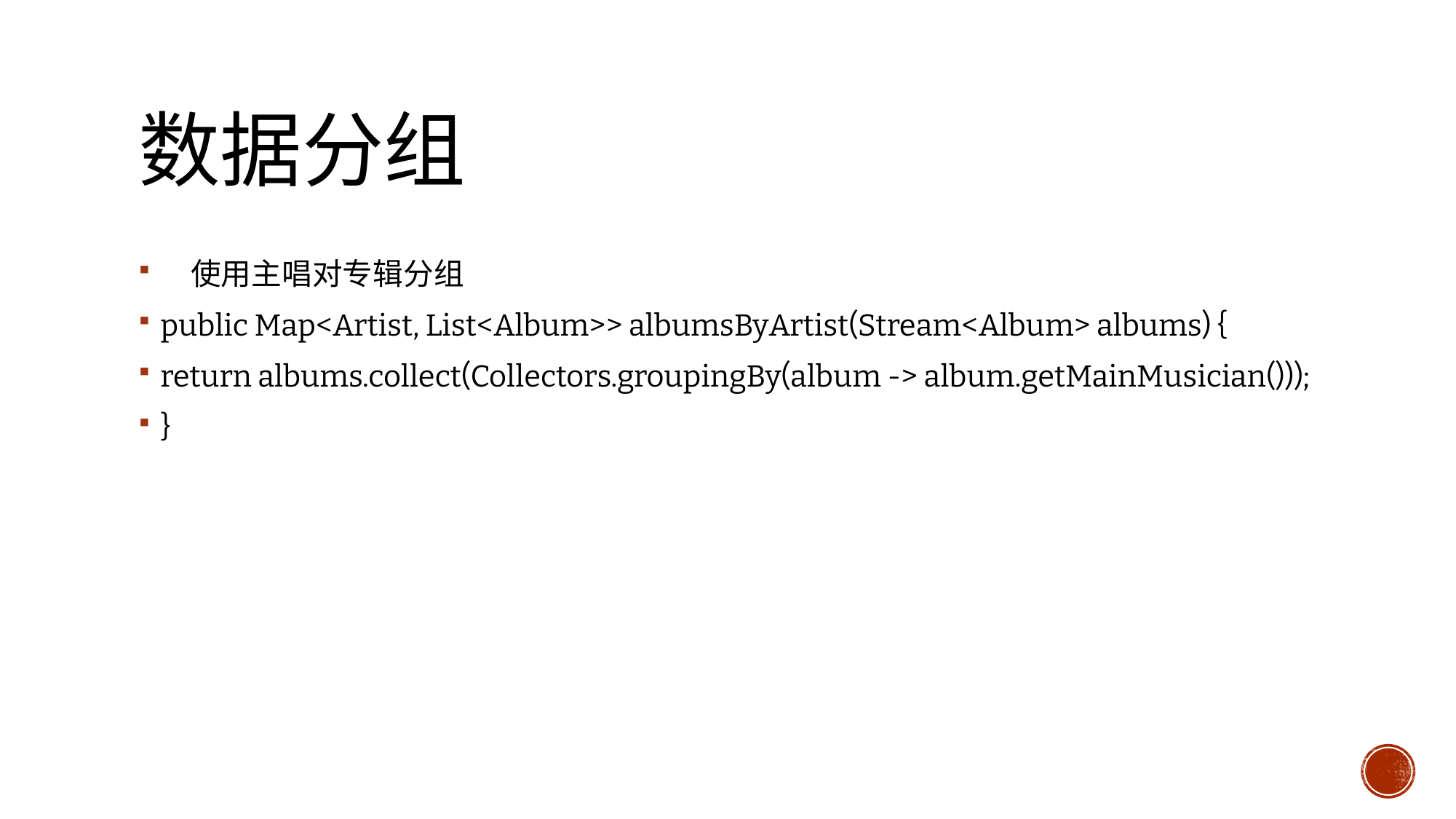

# 数据分组
　使用主唱对专辑分组
public Map<Artist, List<Album>> albumsByArtist(Stream<Album> albums) {
return albums.collect(Collectors.groupingBy(album -> album.getMainMusician()));
}